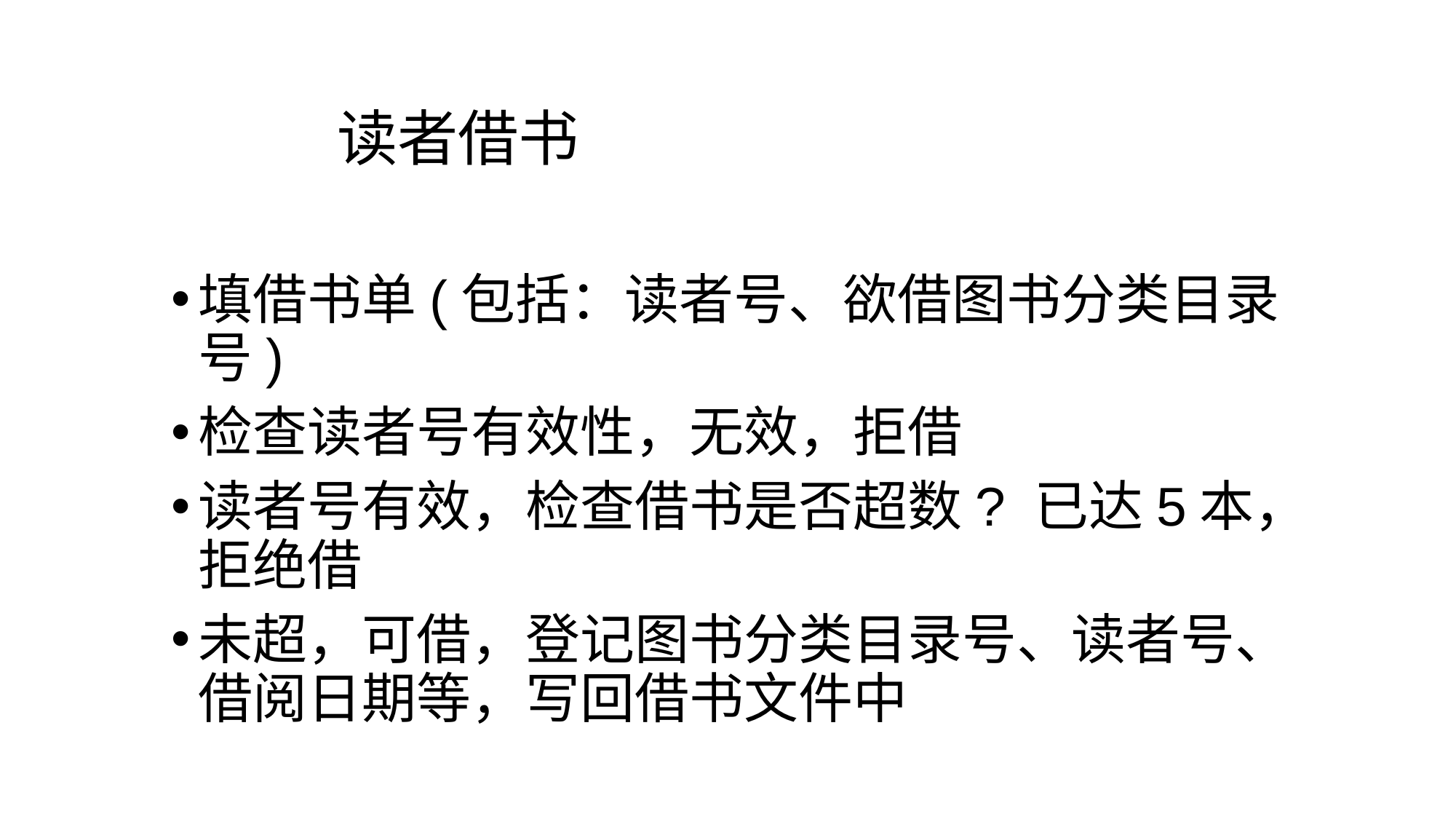

# 读者借书

填借书单(包括：读者号、欲借图书分类目录号)
检查读者号有效性，无效，拒借
读者号有效，检查借书是否超数? 已达5本，拒绝借
未超，可借，登记图书分类目录号、读者号、借阅日期等，写回借书文件中